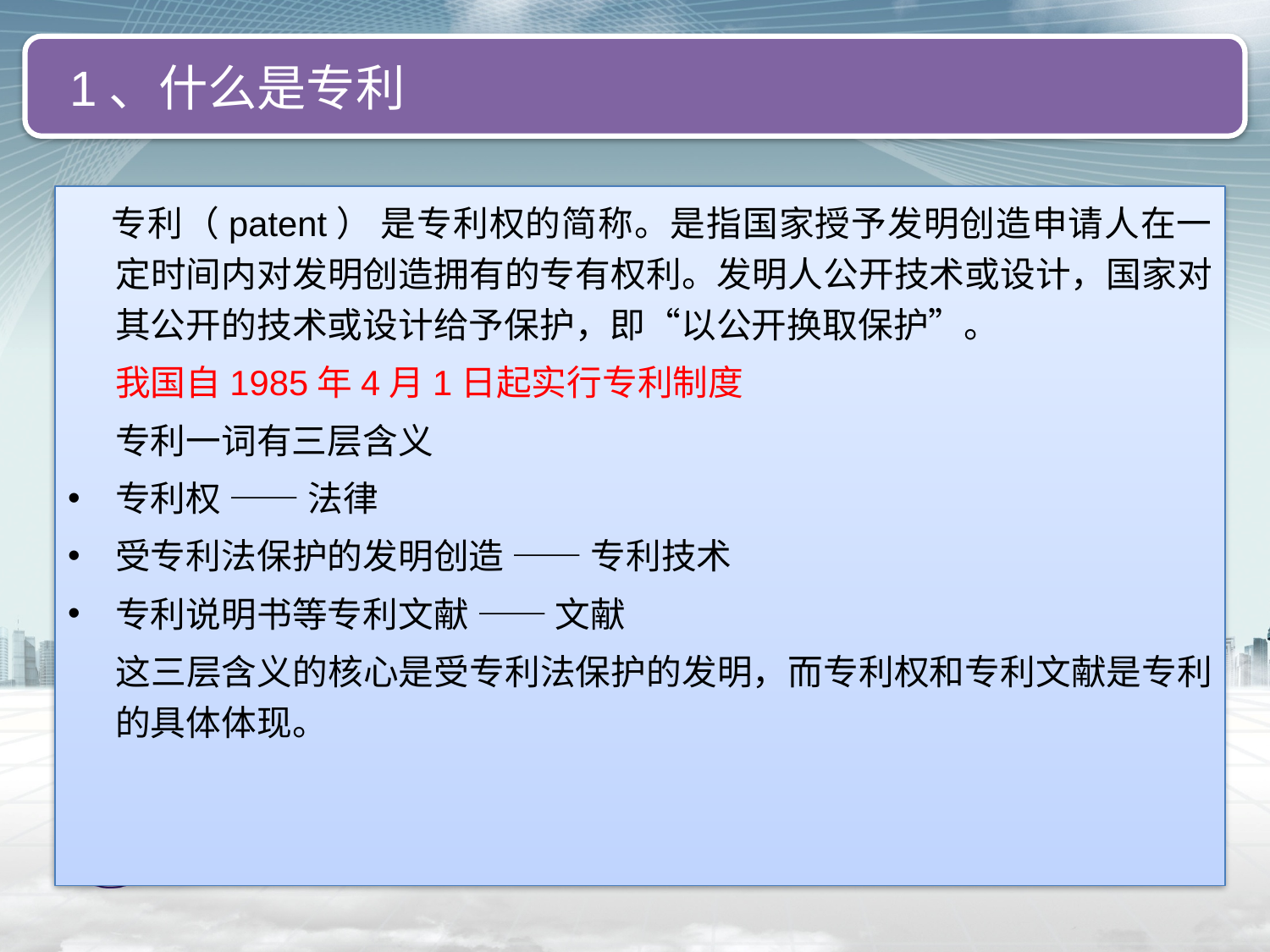

1、什么是专利
    专利（patent） 是专利权的简称。是指国家授予发明创造申请人在一定时间内对发明创造拥有的专有权利。发明人公开技术或设计，国家对其公开的技术或设计给予保护，即“以公开换取保护”。
     我国自1985年4月1日起实行专利制度
     专利一词有三层含义
专利权 —— 法律
受专利法保护的发明创造 —— 专利技术
专利说明书等专利文献 —— 文献
     这三层含义的核心是受专利法保护的发明，而专利权和专利文献是专利的具体体现。